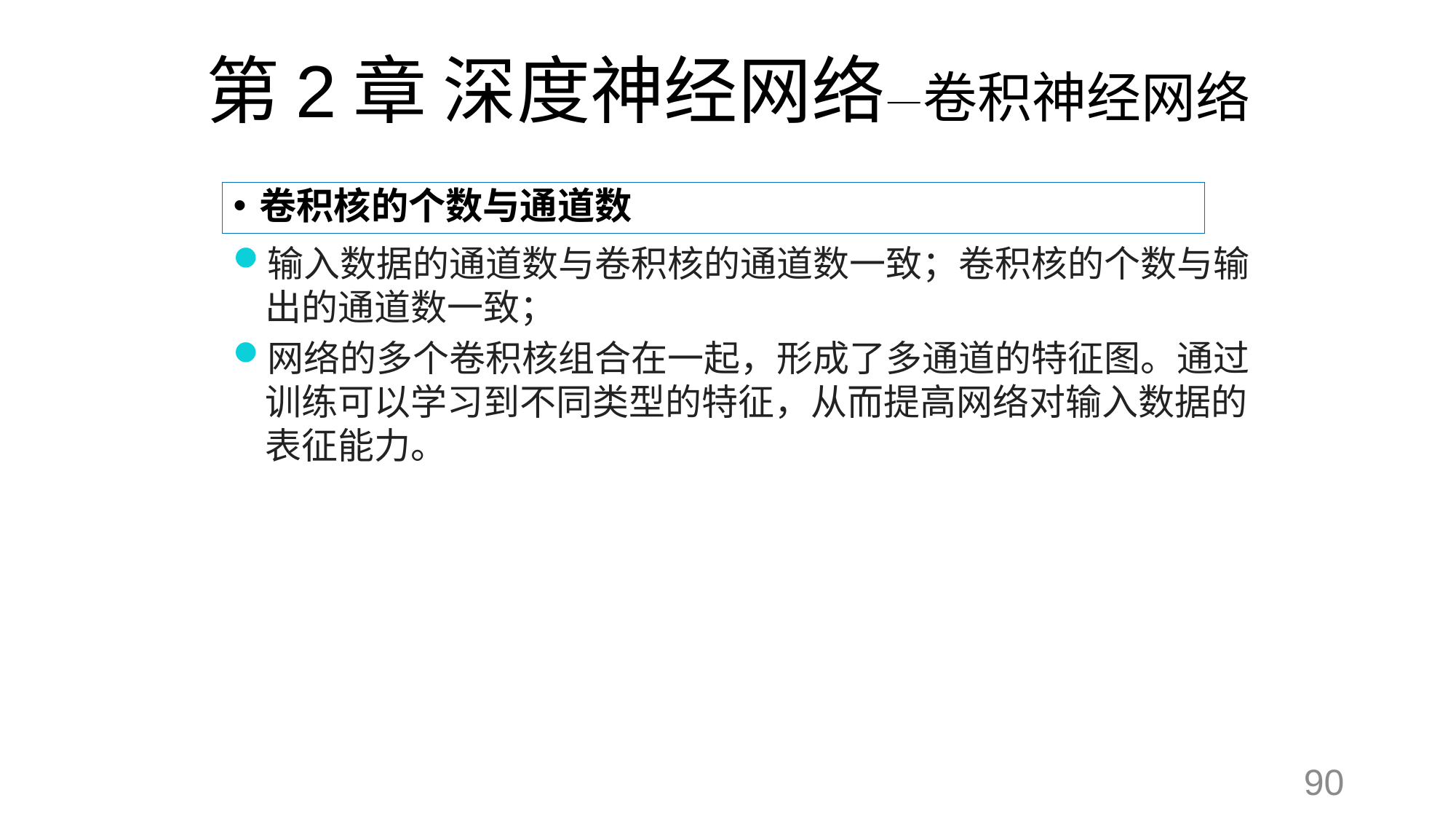

# 第2章 深度神经网络—卷积神经网络
卷积核的个数与通道数
输入数据的通道数与卷积核的通道数一致；卷积核的个数与输出的通道数一致；
网络的多个卷积核组合在一起，形成了多通道的特征图。通过训练可以学习到不同类型的特征，从而提高网络对输入数据的表征能力。

90